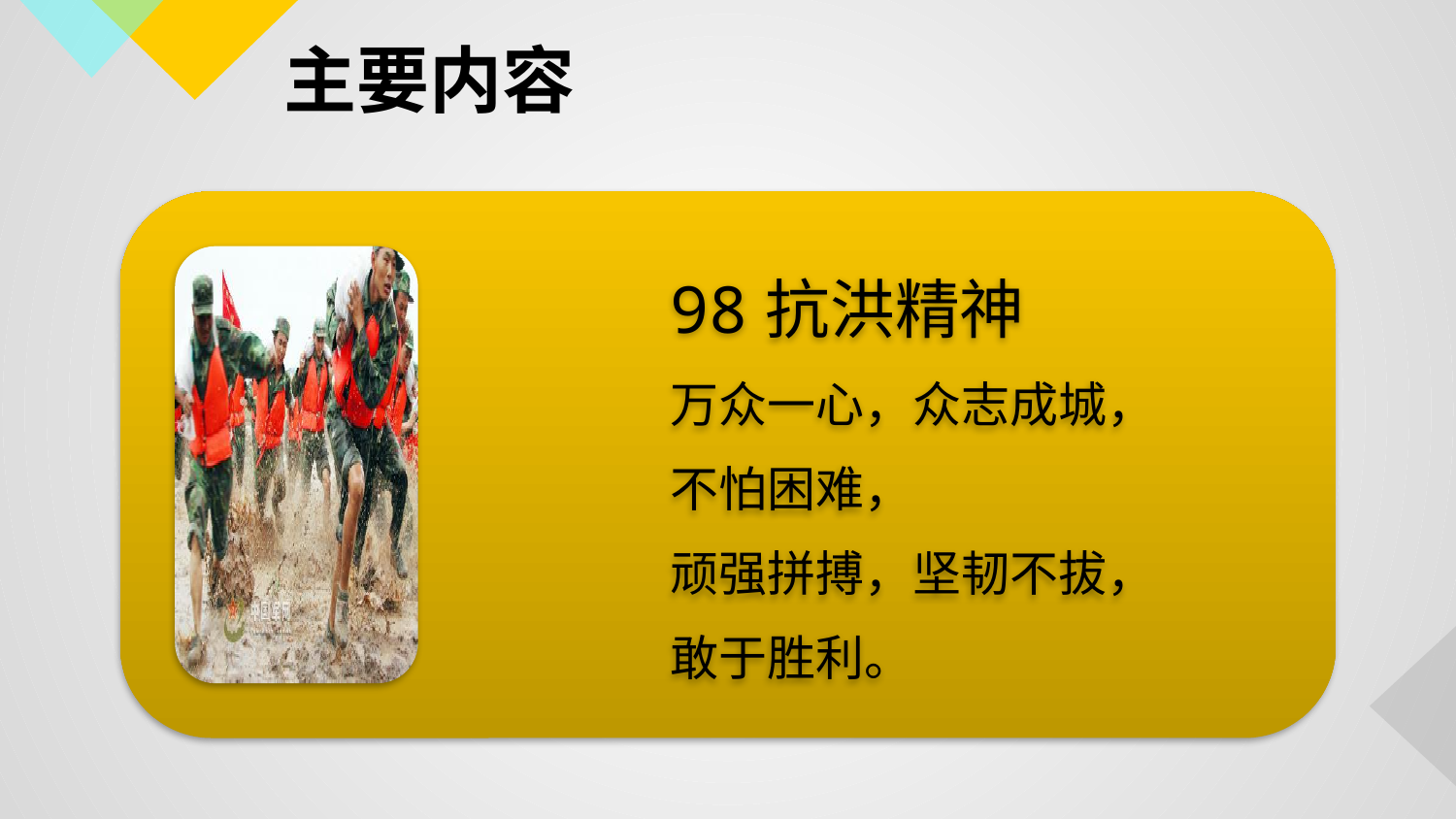

# 主要内容
98抗洪精神
万众一心，众志成城，
不怕困难，
顽强拼搏，坚韧不拔，
敢于胜利。